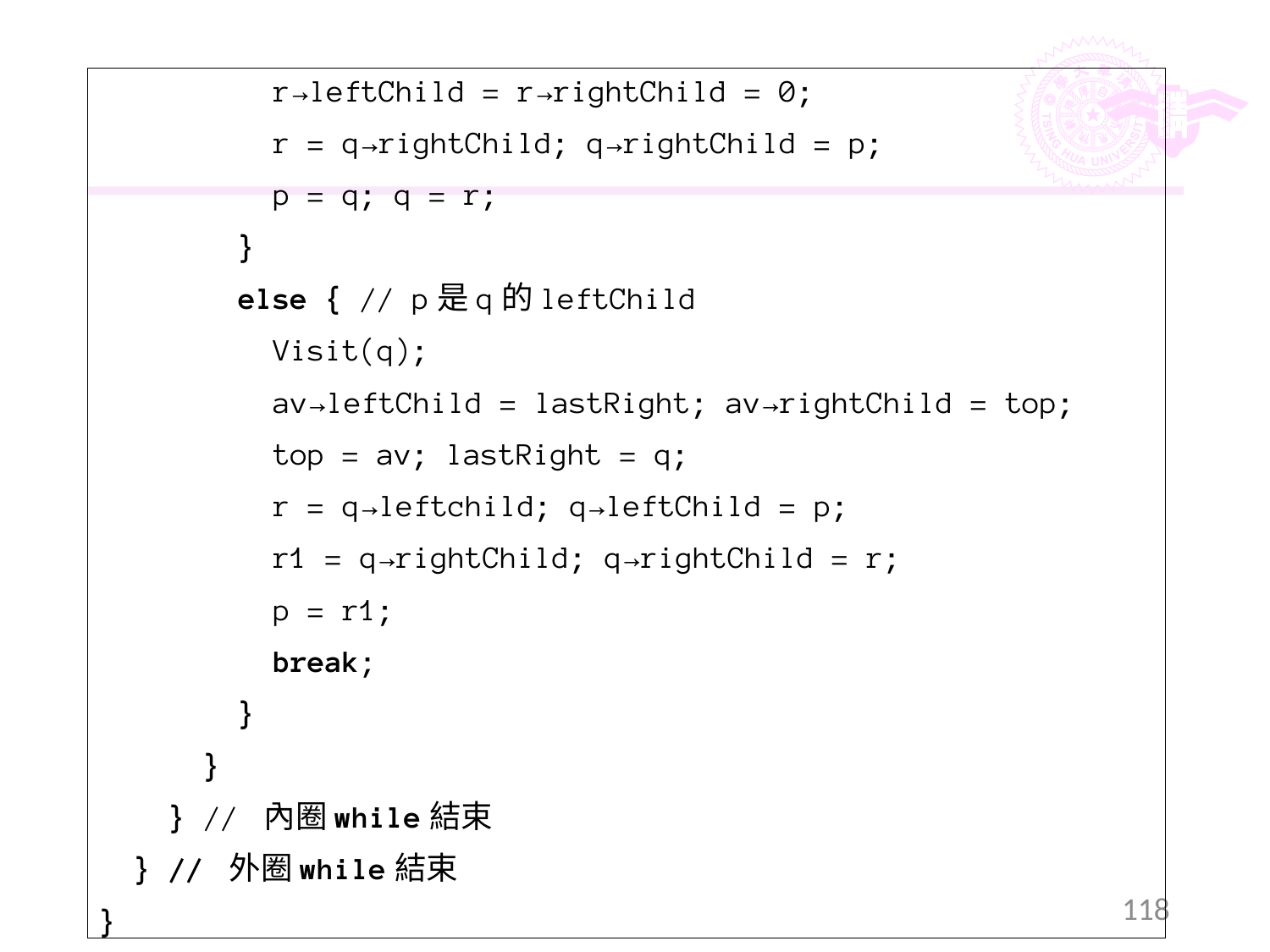

r→leftChild = r→rightChild = 0;
          r = q→rightChild; q→rightChild = p;
          p = q; q = r;
        }
        else { // p是q的leftChild
          Visit(q);
          av→leftChild = lastRight; av→rightChild = top;
          top = av; lastRight = q;
          r = q→leftchild; q→leftChild = p;
          r1 = q→rightChild; q→rightChild = r;
          p = r1;
          break;
        }
      }
    } // 內圈while結束
  } // 外圈while結束
}
118